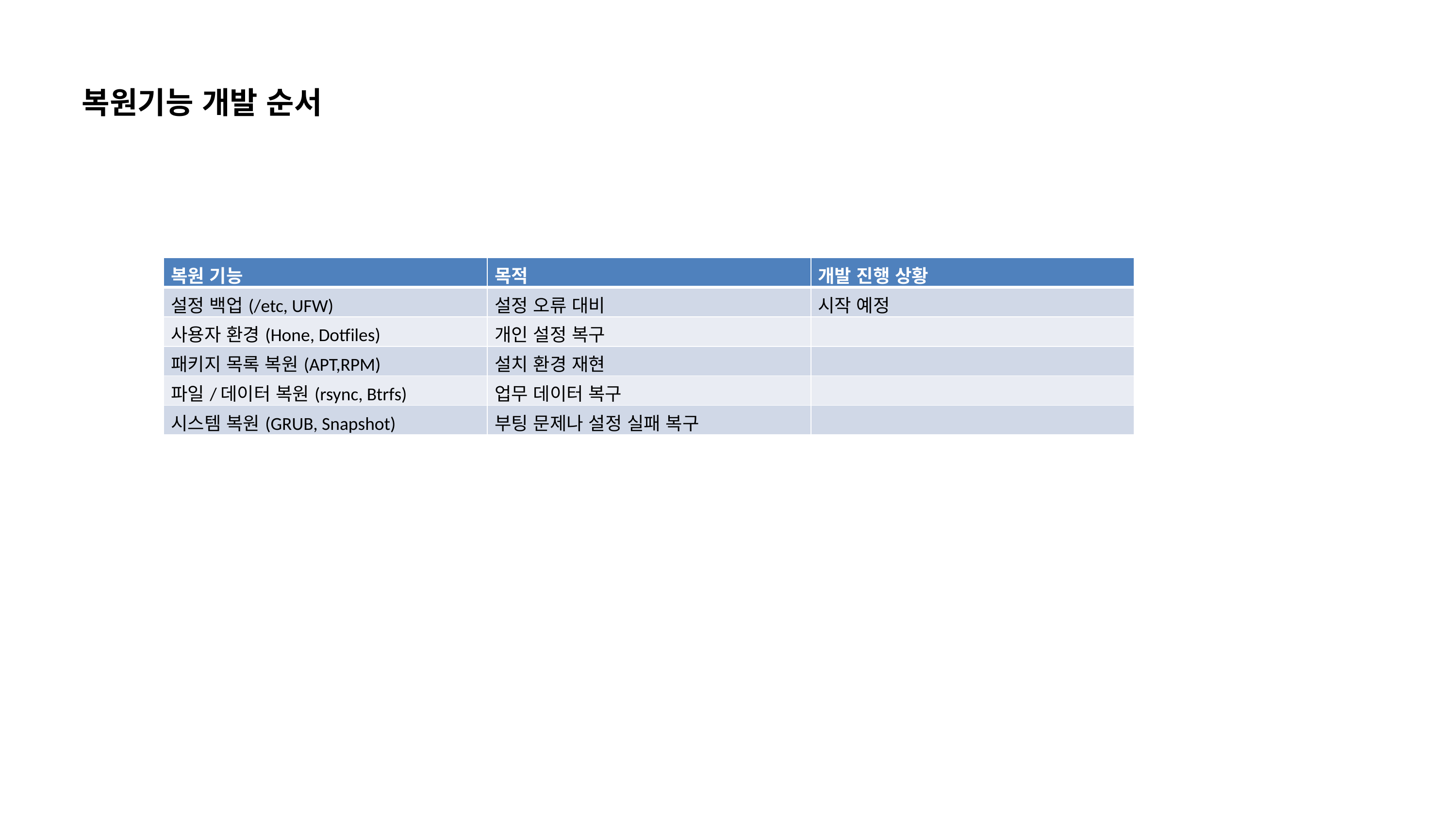

복원기능 개발 순서
| 복원 기능 | 목적 | 개발 진행 상황 |
| --- | --- | --- |
| 설정 백업(/etc, UFW) | 설정 오류 대비 | 시작 예정 |
| 사용자 환경(Hone, Dotfiles) | 개인 설정 복구 |  |
| 패키지 목록 복원(APT,RPM) | 설치 환경 재현 |  |
| 파일/데이터 복원(rsync, Btrfs) | 업무 데이터 복구 |  |
| 시스템 복원(GRUB, Snapshot) | 부팅 문제나 설정 실패 복구 |  |